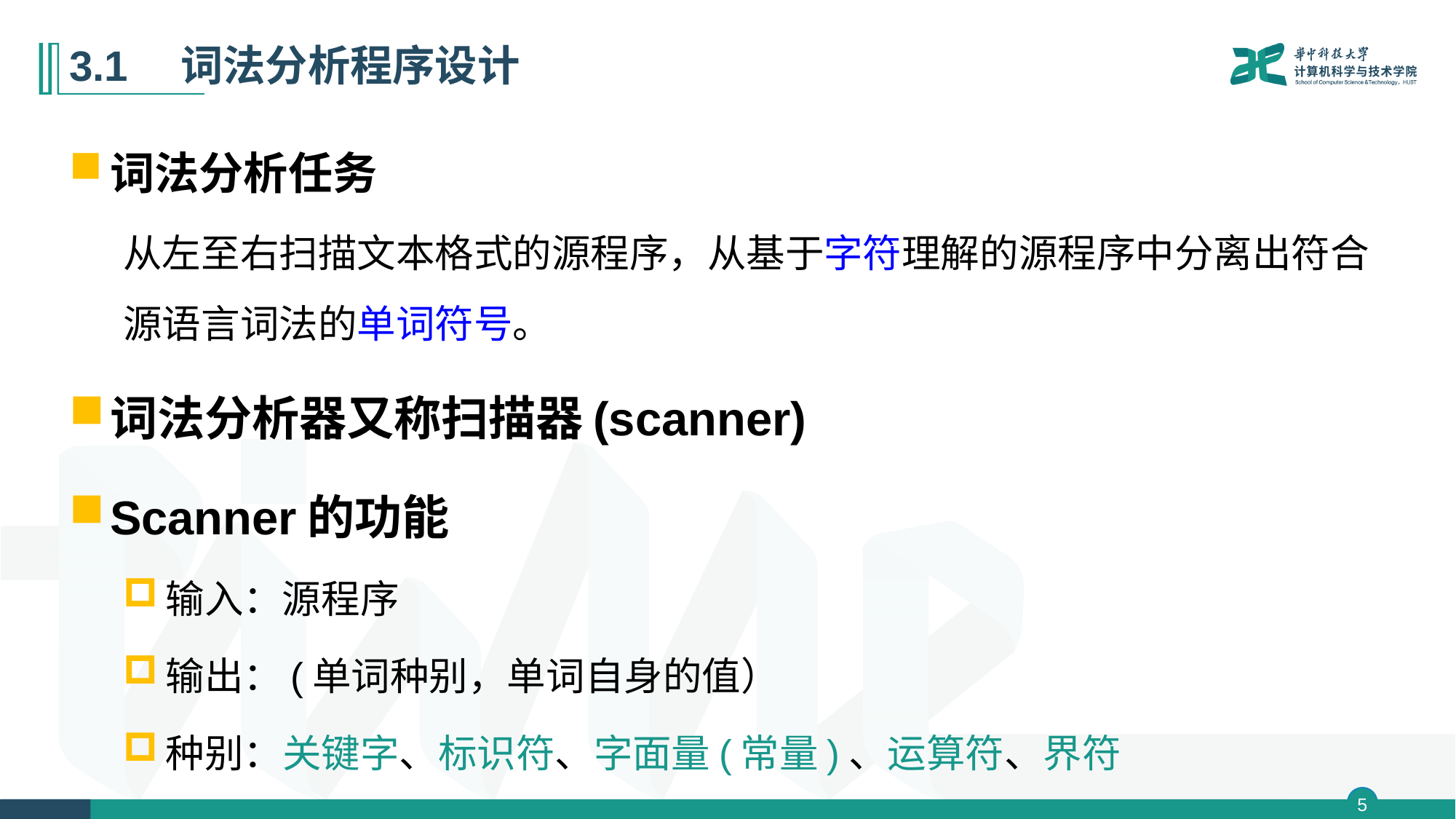

# 3.1　词法分析程序设计
词法分析任务
从左至右扫描文本格式的源程序，从基于字符理解的源程序中分离出符合源语言词法的单词符号。
词法分析器又称扫描器(scanner)
Scanner的功能
输入：源程序
输出：(单词种别，单词自身的值）
种别：关键字、标识符、字面量(常量)、运算符、界符